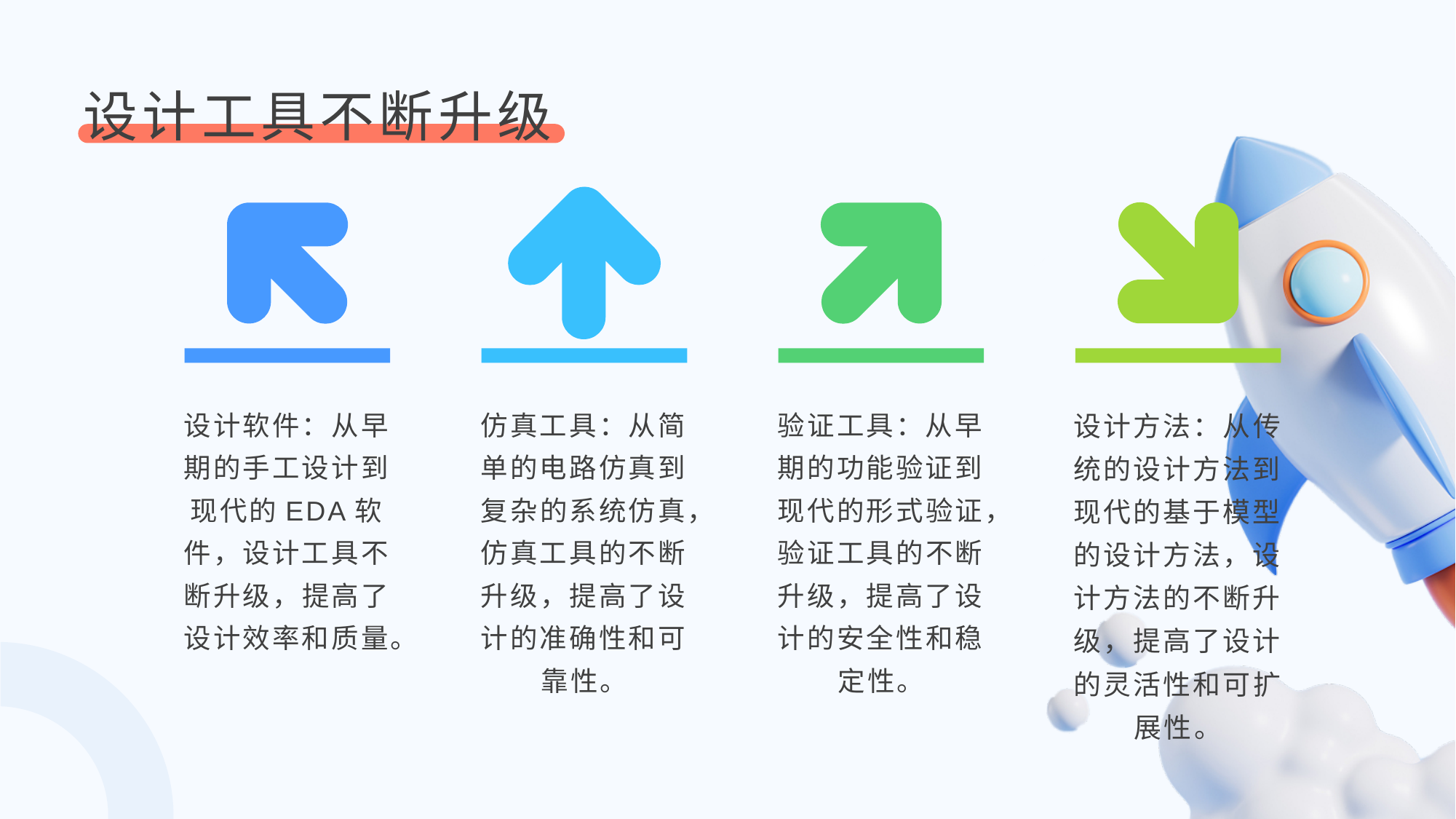

设计工具不断升级

设计软件：从早期的手工设计到现代的EDA软件，设计工具不断升级，提高了设计效率和质量。
仿真工具：从简单的电路仿真到复杂的系统仿真，仿真工具的不断升级，提高了设计的准确性和可靠性。
验证工具：从早期的功能验证到现代的形式验证，验证工具的不断升级，提高了设计的安全性和稳定性。
设计方法：从传统的设计方法到现代的基于模型的设计方法，设计方法的不断升级，提高了设计的灵活性和可扩展性。